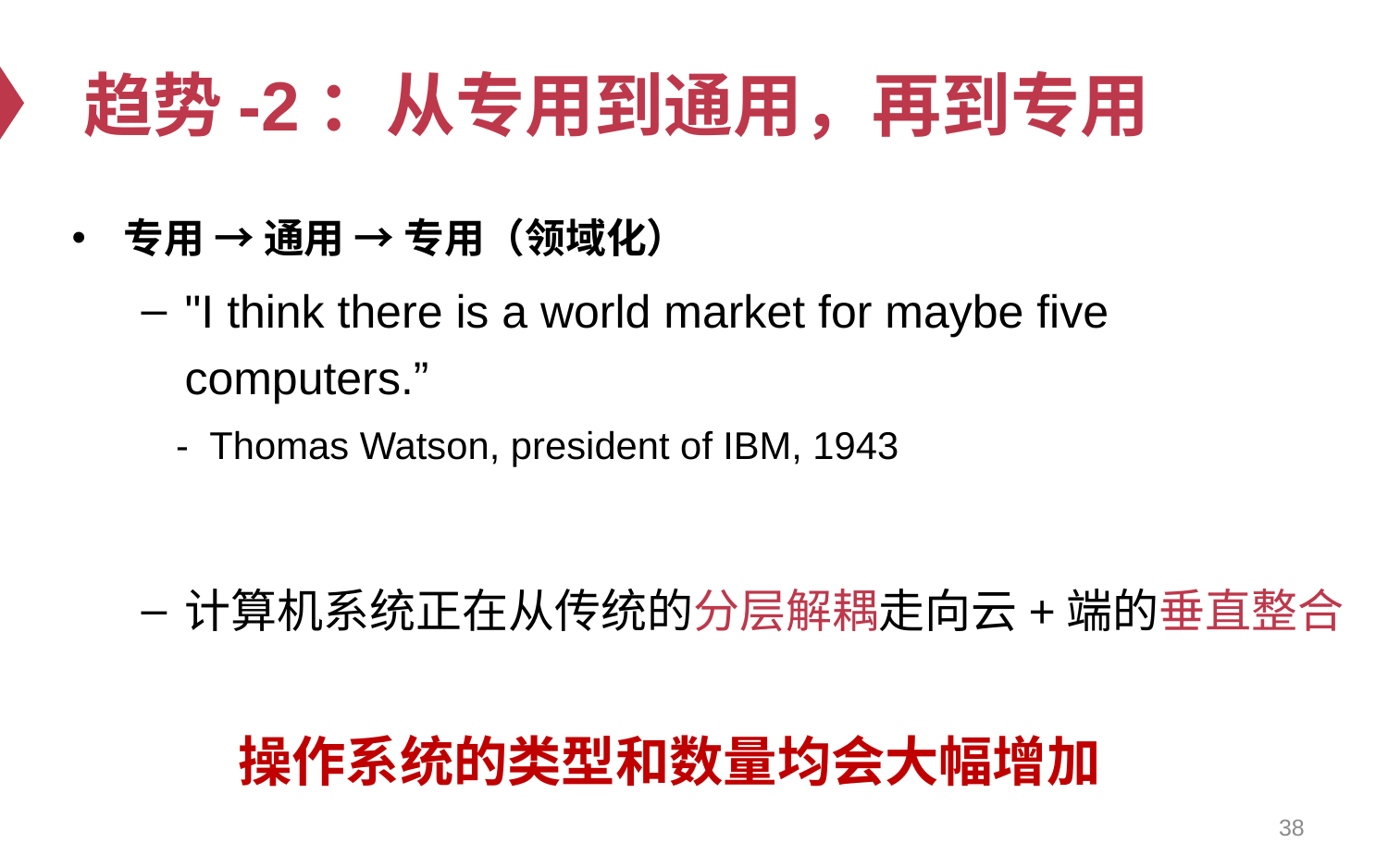

# 趋势-2：从专用到通用，再到专用
专用 → 通用 → 专用（领域化）
"I think there is a world market for maybe five computers.”
-  Thomas Watson, president of IBM, 1943

计算机系统正在从传统的分层解耦走向云+端的垂直整合
操作系统的类型和数量均会大幅增加
38